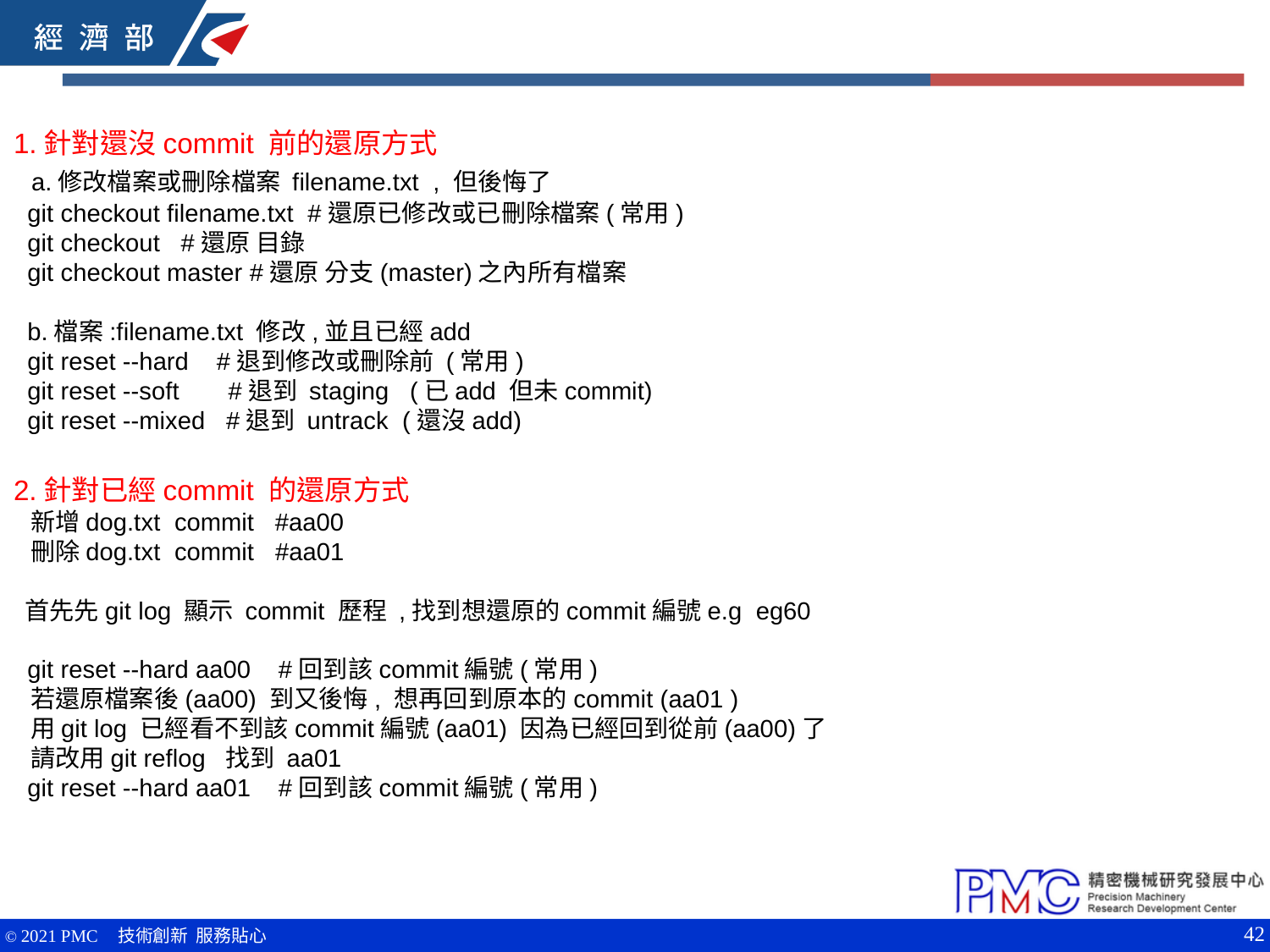

1.針對還沒commit 前的還原方式
  a.修改檔案或刪除檔案 filename.txt  , 但後悔了
  git checkout filename.txt  #還原已修改或已刪除檔案(常用)
  git checkout   #還原 目錄
  git checkout master #還原 分支(master)之內所有檔案

  b.檔案:filename.txt 修改,並且已經add
  git reset --hard    #退到修改或刪除前 (常用)
  git reset --soft       #退到 staging   (已add 但未commit)
  git reset --mixed   #退到 untrack  (還沒add)

2.針對已經commit 的還原方式
  新增dog.txt  commit   #aa00
  刪除dog.txt  commit​   #aa01

 首先先git log 顯示 commit 歷程 ,找到想還原的commit編號e.g  eg60

  git reset --hard aa00    #回到該commit編號(常用)
  若還原檔案後(aa00) 到又後悔, 想再回到原本的commit (aa01 )
  用git log 已經看不到該commit編號(aa01) 因為已經回到從前(aa00)了
  請改用git reflog  找到 aa01
  git reset --hard aa01    #回到該commit編號(常用)
42